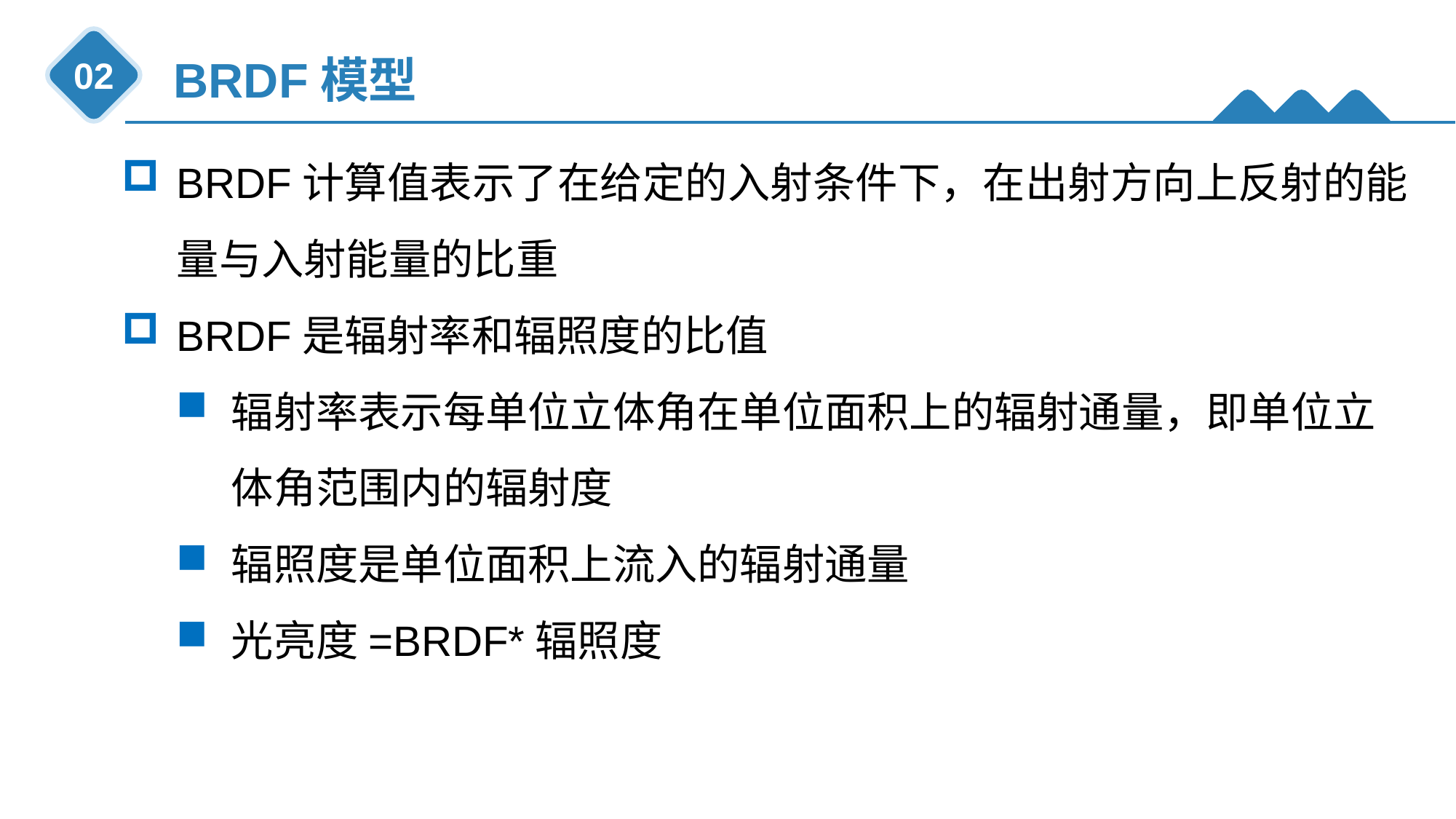

BRDF模型
02

BRDF计算值表示了在给定的入射条件下，在出射方向上反射的能量与入射能量的比重
BRDF是辐射率和辐照度的比值
辐射率表示每单位立体角在单位面积上的辐射通量，即单位立体角范围内的辐射度
辐照度是单位面积上流入的辐射通量
光亮度=BRDF*辐照度